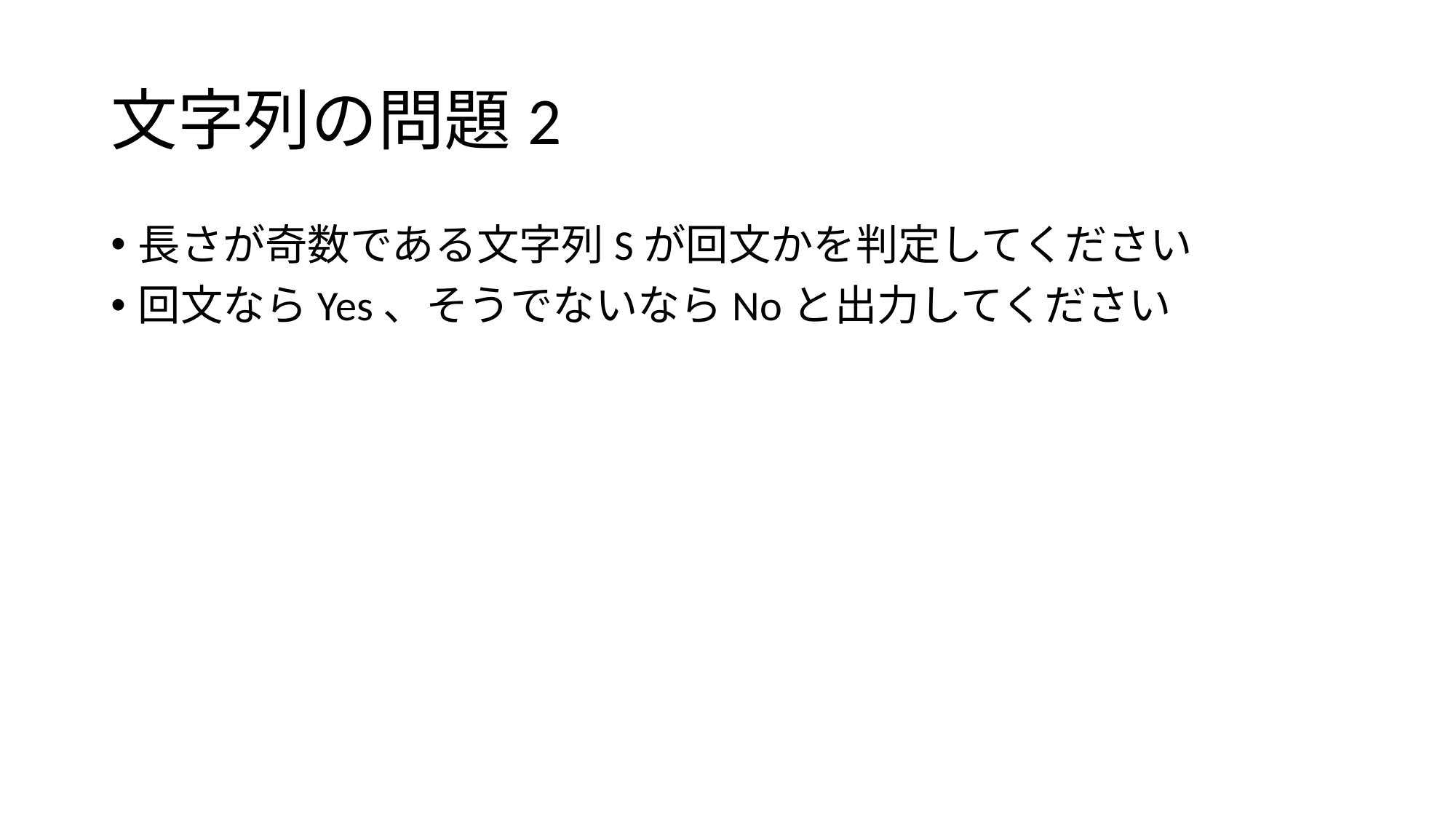

# 文字列の問題2
長さが奇数である文字列Sが回文かを判定してください
回文ならYes、そうでないならNoと出力してください